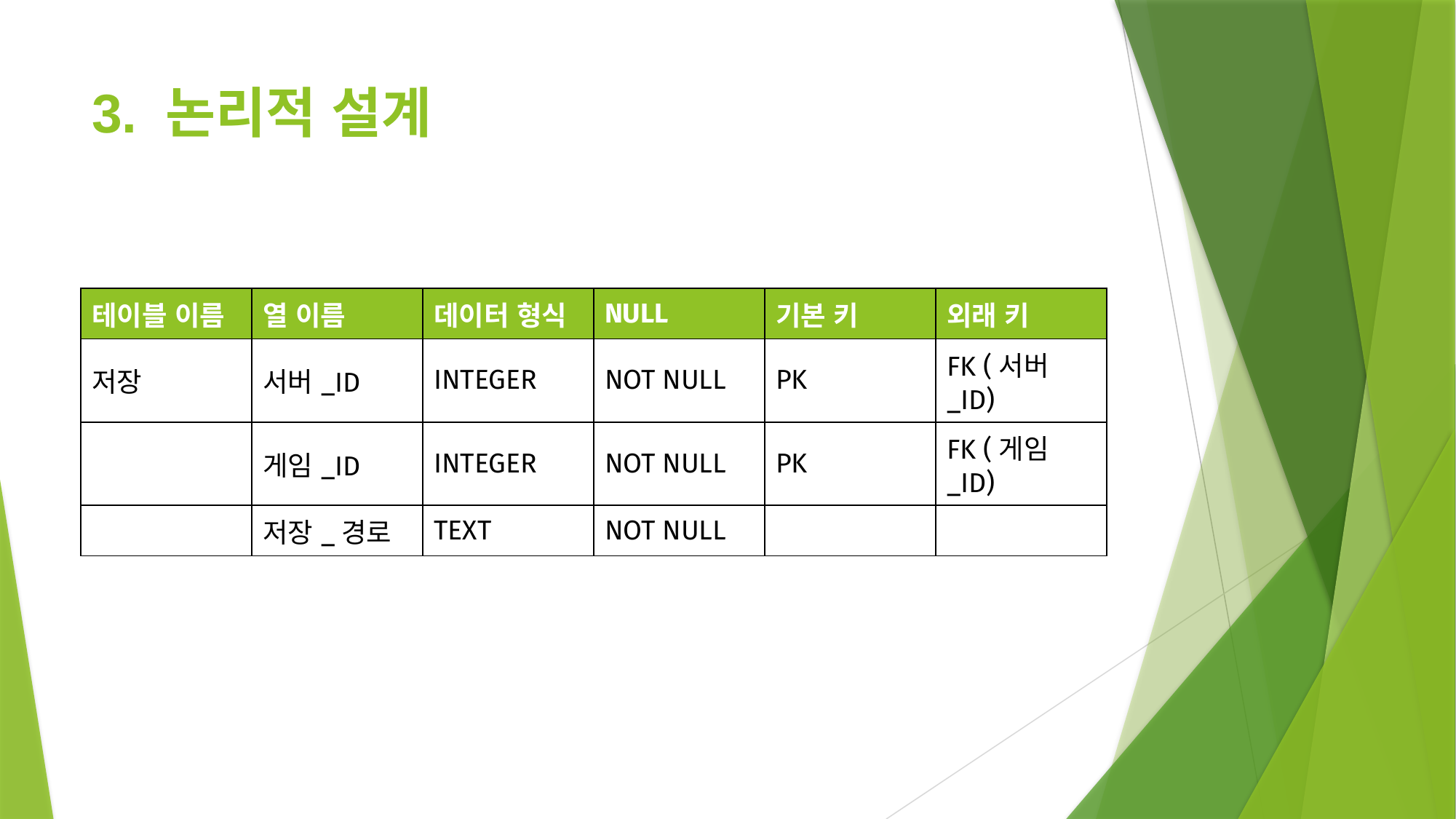

# 3. 논리적 설계
| 테이블 이름 | 열 이름 | 데이터 형식 | NULL | 기본 키 | 외래 키 |
| --- | --- | --- | --- | --- | --- |
| 저장 | 서버\_ID | INTEGER | NOT NULL | PK | FK (서버\_ID) |
|  | 게임\_ID | INTEGER | NOT NULL | PK | FK (게임\_ID) |
|  | 저장\_경로 | TEXT | NOT NULL |  |  |